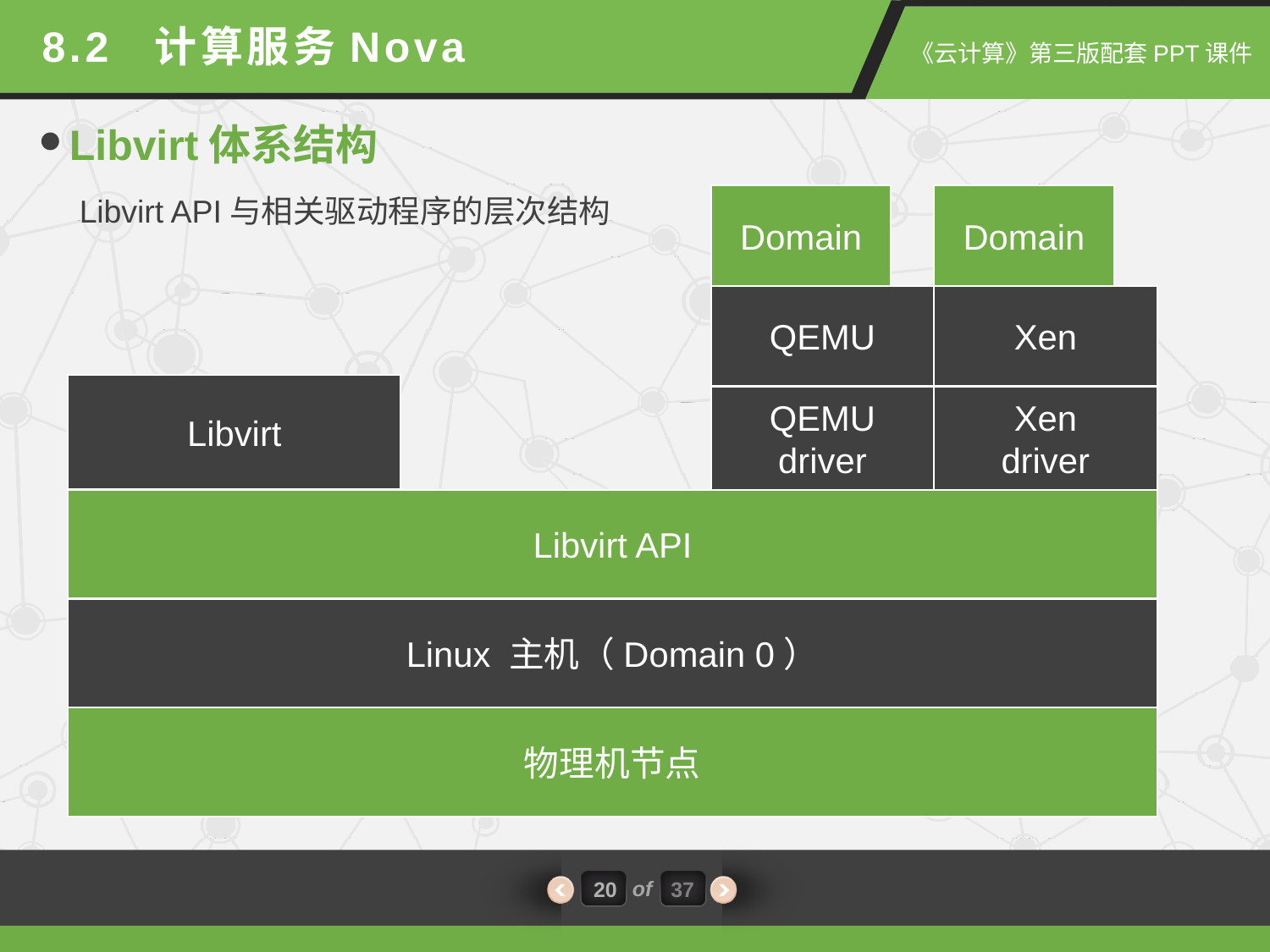

8.2  计算服务Nova
Libvirt体系结构

Libvirt API与相关驱动程序的层次结构
Domain
Domain
QEMU
Xen
Libvirt
QEMU
driver
Xen
driver
Libvirt API
Linux 主机（Domain 0）
物理机节点
20